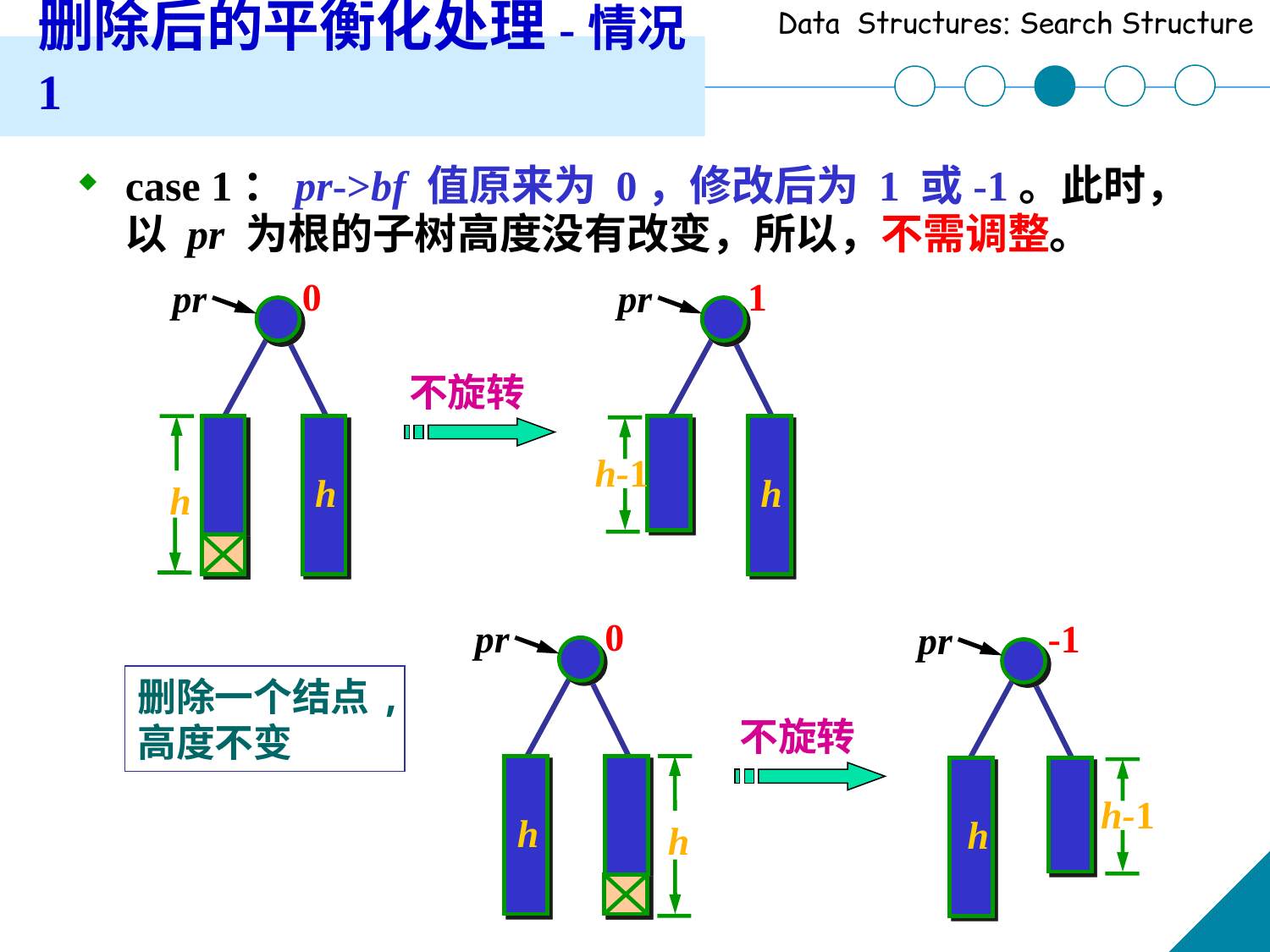

删除后的平衡化处理-情况1

case 1：pr->bf 值原来为 0，修改后为 1 或-1。此时，以 pr 为根的子树高度没有改变，所以，不需调整。
0
pr

h
h

1
pr

h-1
h

不旋转

0
pr

h
h

-1
pr

h-1
h

删除一个结点,高度不变
不旋转